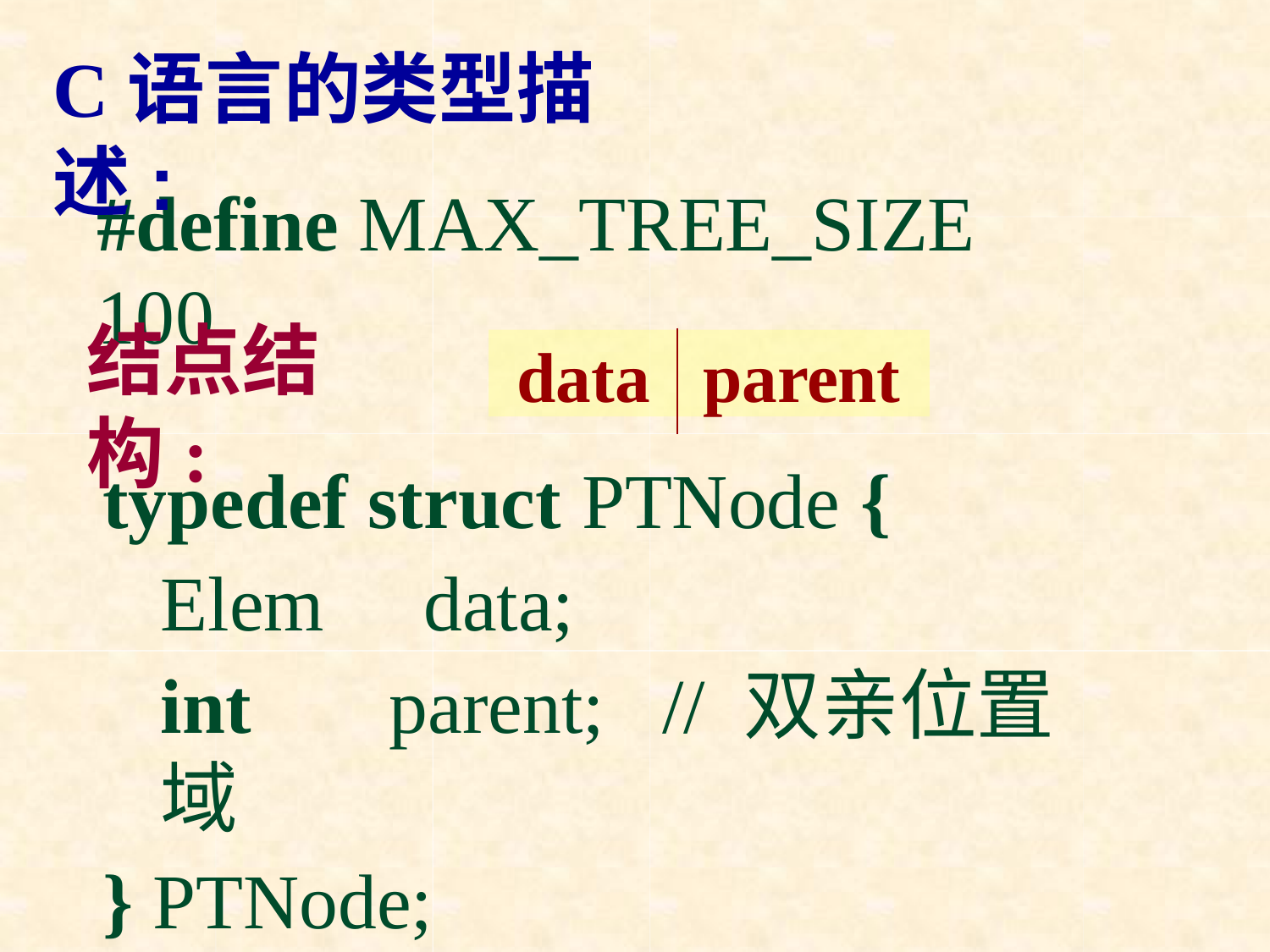

# C语言的类型描述:
#define MAX_TREE_SIZE	100
结点结构:

data
parent
typedef struct PTNode {
Elem	data;
int	parent;	// 双亲位置域
} PTNode;